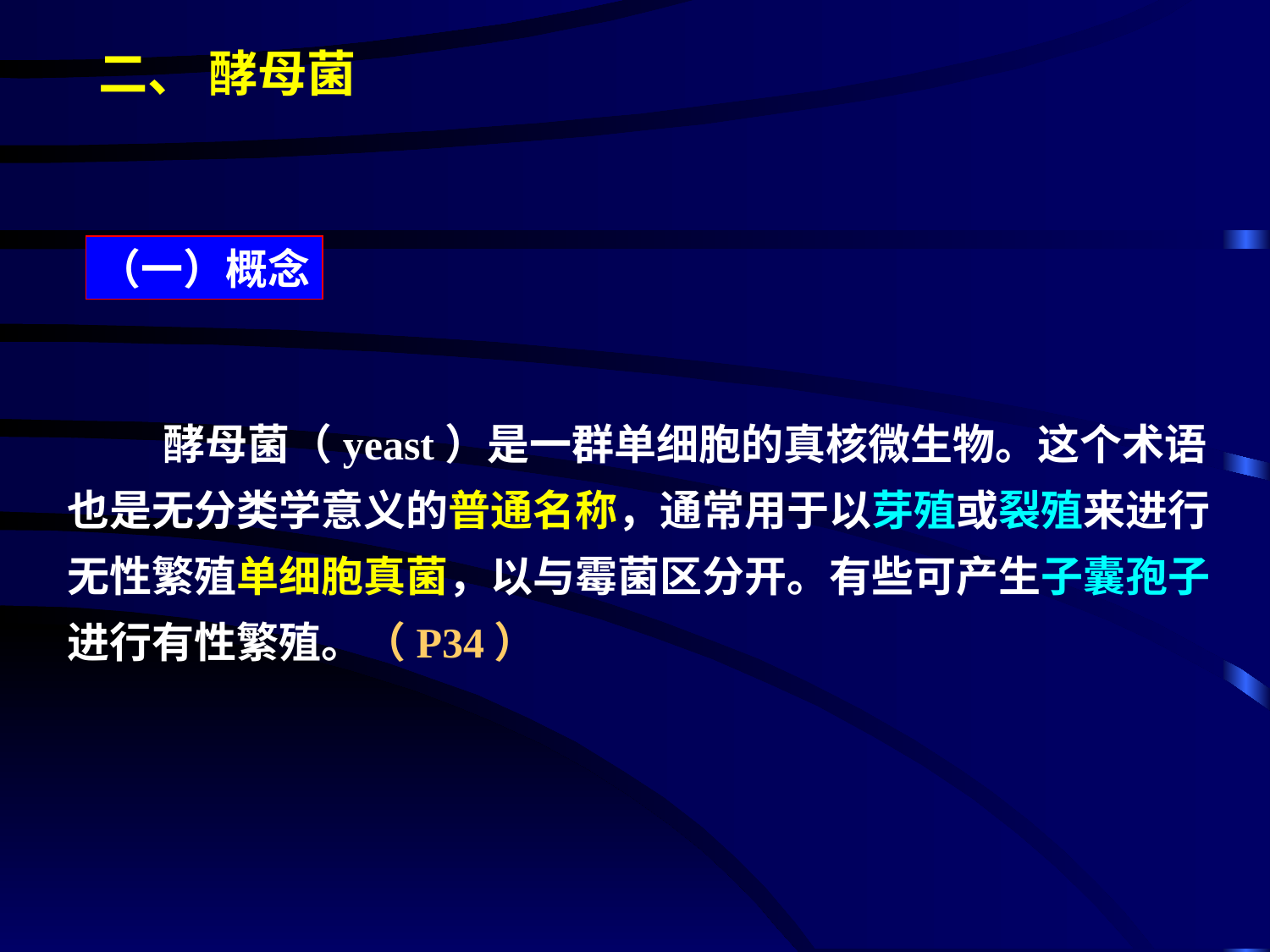

二、 酵母菌
（一）概念
         酵母菌（yeast）是一群单细胞的真核微生物。这个术语也是无分类学意义的普通名称，通常用于以芽殖或裂殖来进行无性繁殖单细胞真菌，以与霉菌区分开。有些可产生子囊孢子进行有性繁殖。（P34）